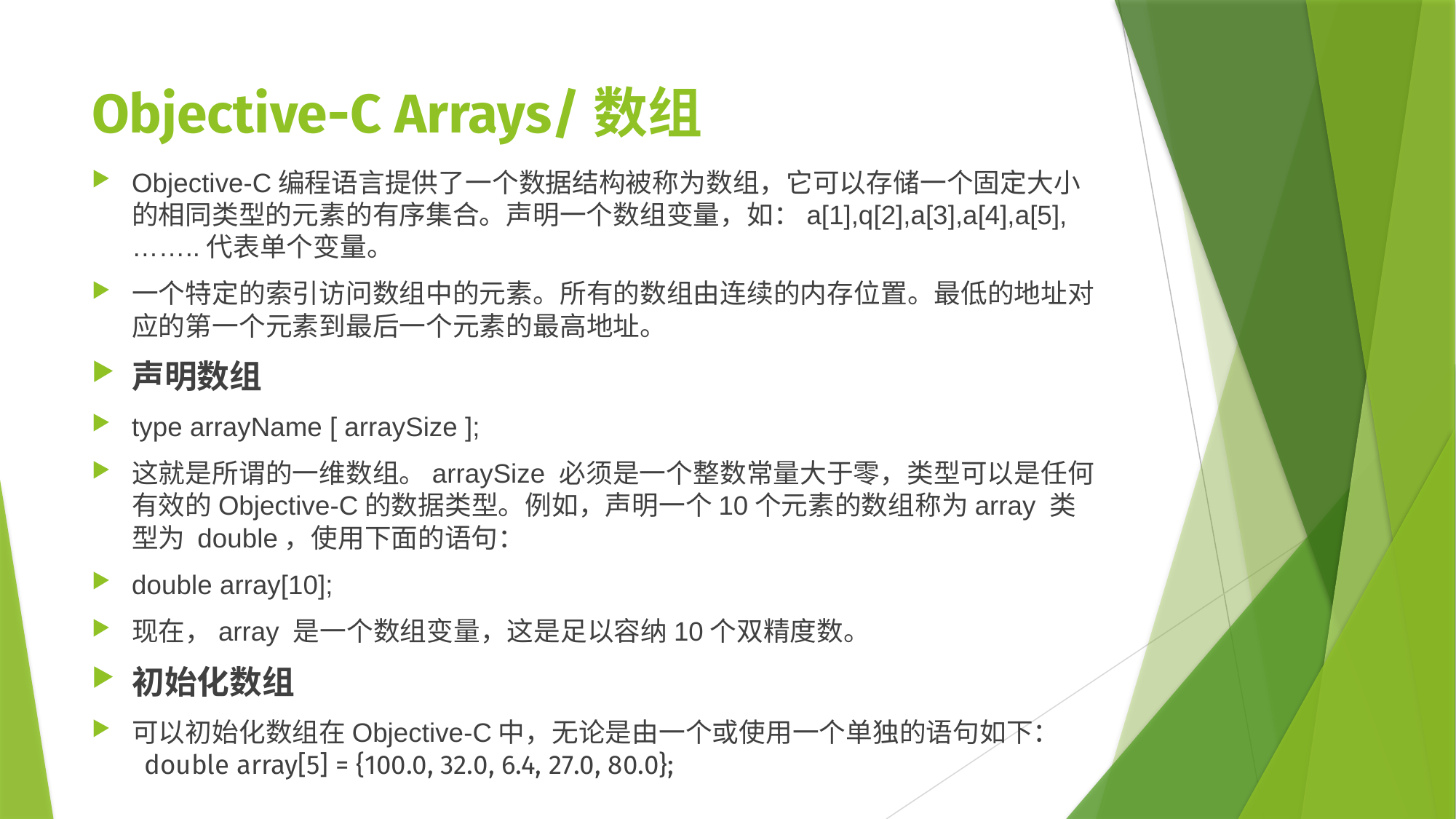

# Objective-C Arrays/数组
Objective-C编程语言提供了一个数据结构被称为数组，它可以存储一个固定大小的相同类型的元素的有序集合。声明一个数组变量，如：a[1],q[2],a[3],a[4],a[5],……..代表单个变量。
一个特定的索引访问数组中的元素。所有的数组由连续的内存位置。最低的地址对应的第一个元素到最后一个元素的最高地址。
声明数组
type arrayName [ arraySize ];
这就是所谓的一维数组。arraySize 必须是一个整数常量大于零，类型可以是任何有效的Objective-C的数据类型。例如，声明一个10个元素的数组称为array 类型为 double，使用下面的语句：
double array[10];
现在，array 是一个数组变量，这是足以容纳10个双精度数。
初始化数组
可以初始化数组在Objective-C中，无论是由一个或使用一个单独的语句如下：
 double array[5] = {100.0, 32.0, 6.4, 27.0, 80.0};